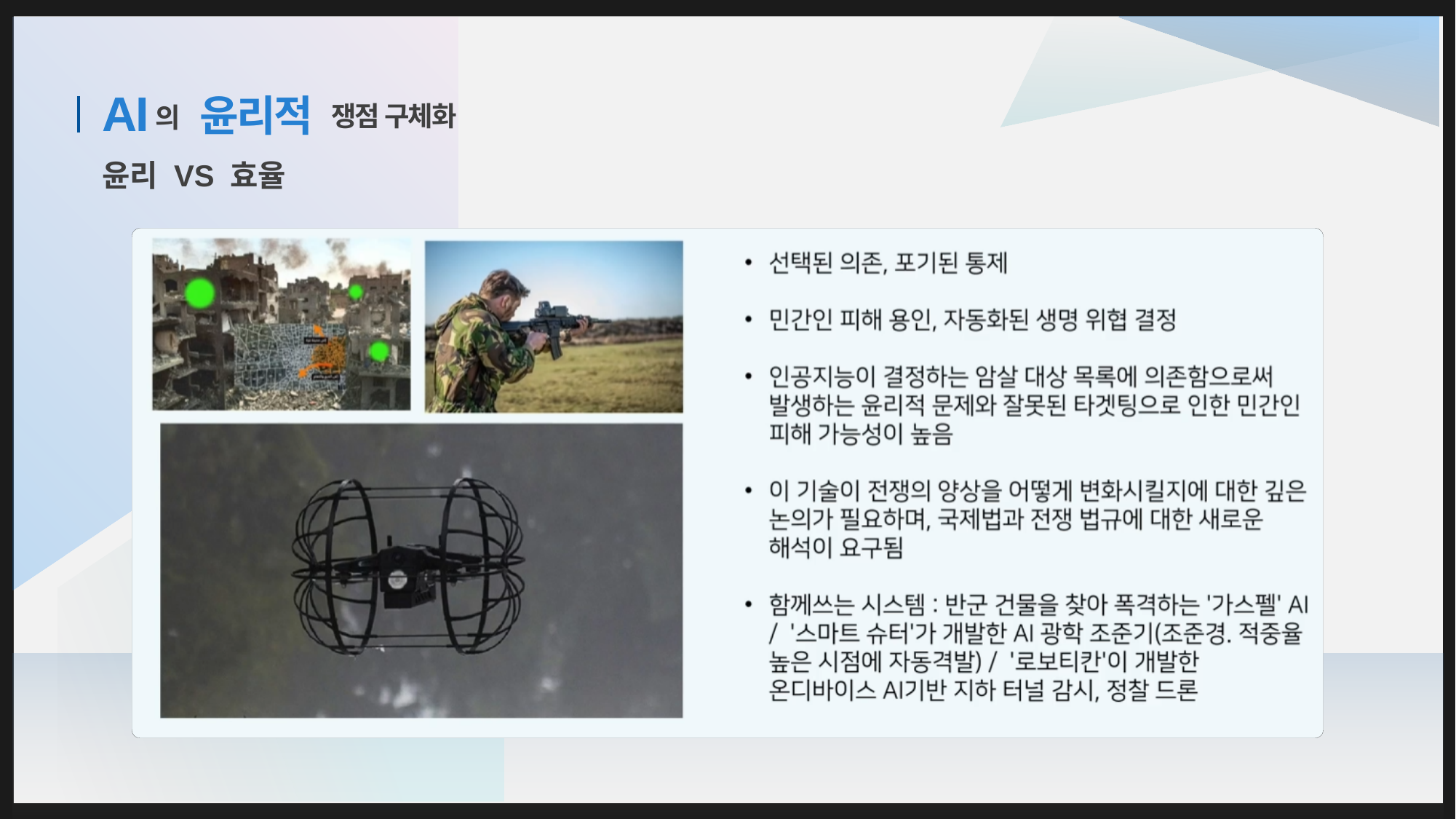

윤리적
쟁점 구체화
AI
# 의
윤리 VS 효율